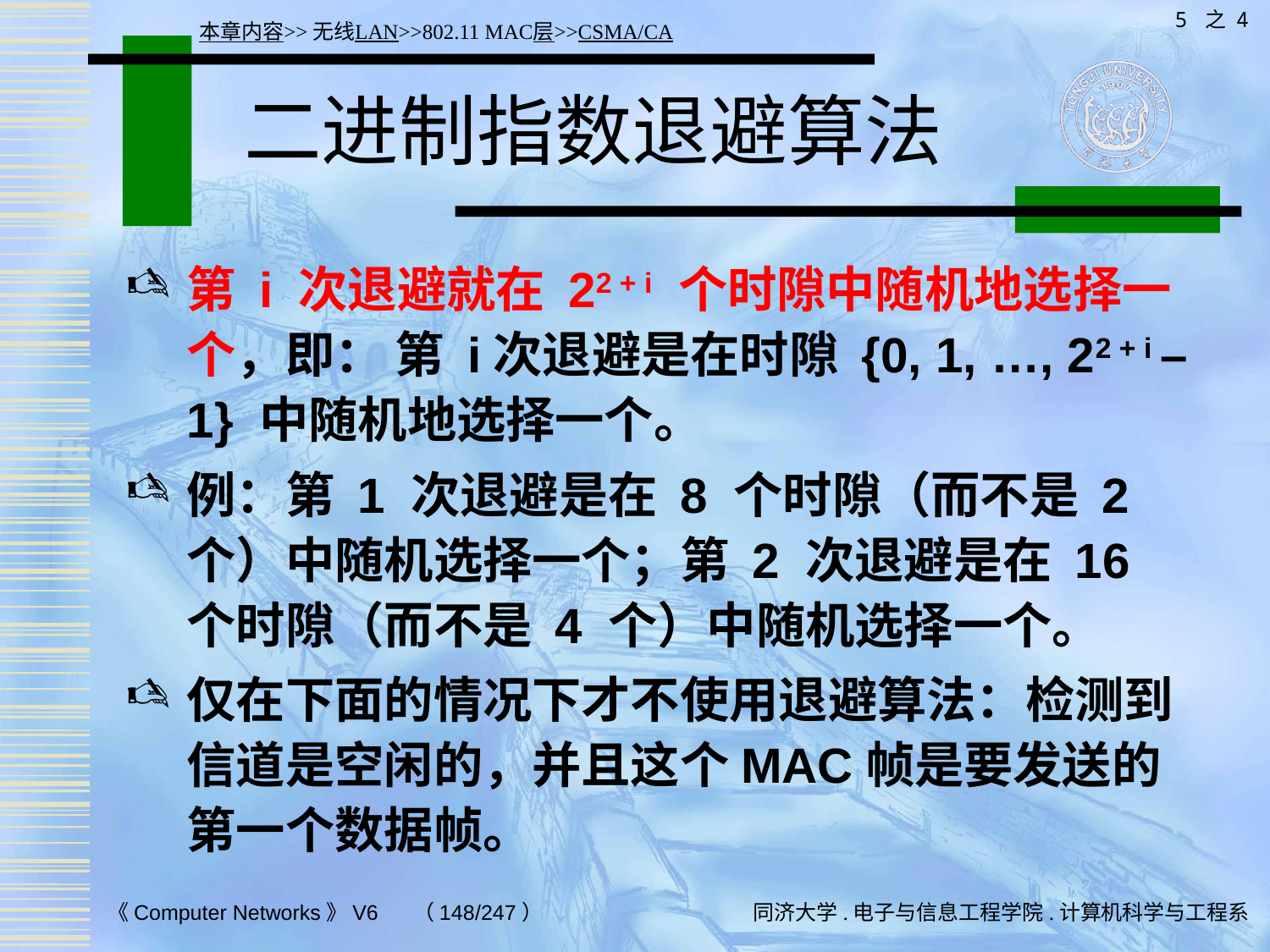

5 之 4
本章内容>>无线LAN>>802.11 MAC层>>CSMA/CA
# 二进制指数退避算法
第 i 次退避就在 22 + i 个时隙中随机地选择一个，即： 第 i次退避是在时隙 {0, 1, …, 22 + i – 1} 中随机地选择一个。
例：第 1 次退避是在 8 个时隙（而不是 2 个）中随机选择一个；第 2 次退避是在 16 个时隙（而不是 4 个）中随机选择一个。
仅在下面的情况下才不使用退避算法：检测到信道是空闲的，并且这个MAC帧是要发送的第一个数据帧。